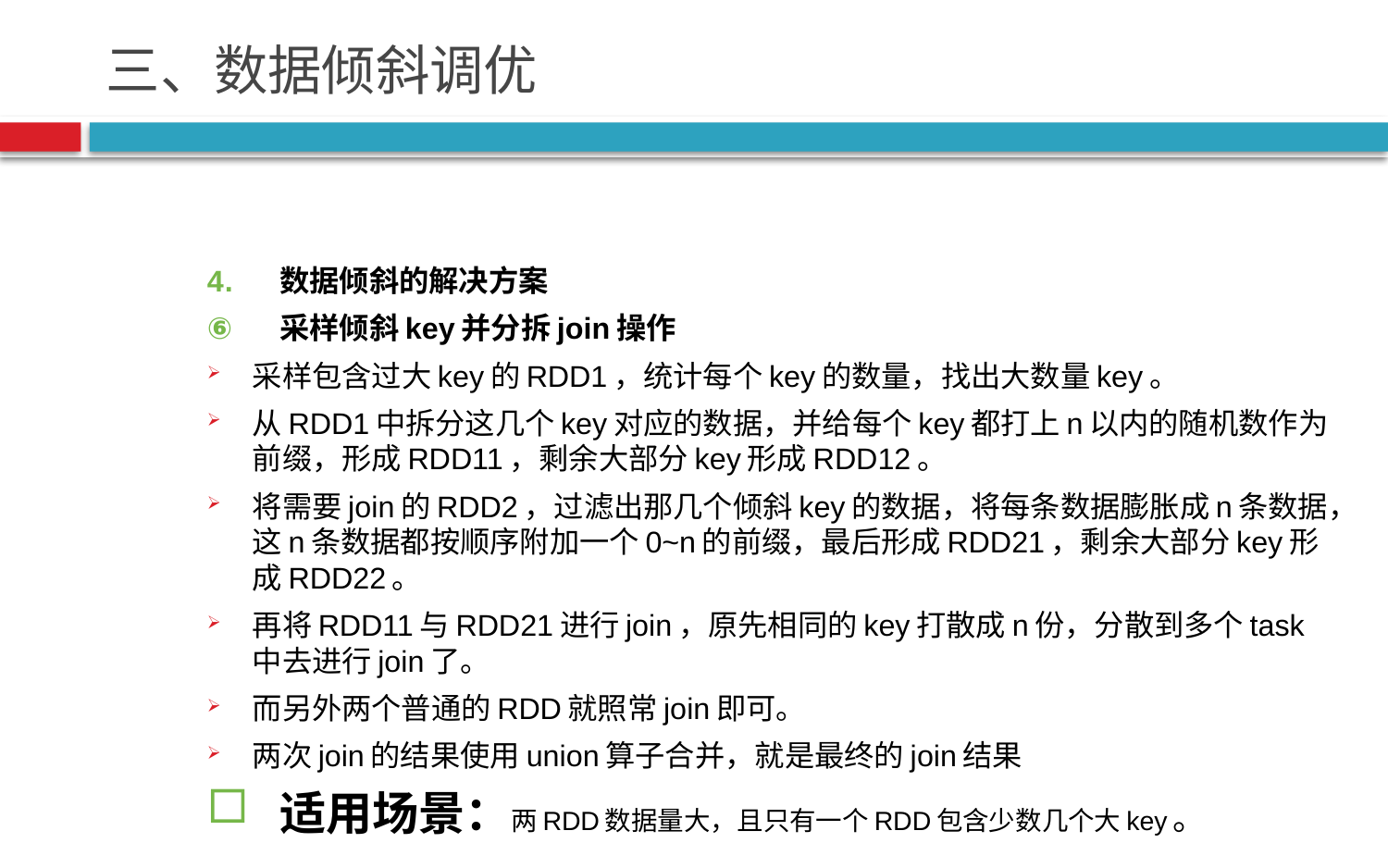

# 三、数据倾斜调优
数据倾斜的解决方案
采样倾斜key并分拆join操作
采样包含过大key的RDD1，统计每个key的数量，找出大数量key。
从RDD1中拆分这几个key对应的数据，并给每个key都打上n以内的随机数作为前缀，形成RDD11，剩余大部分key形成RDD12。
将需要join的RDD2，过滤出那几个倾斜key的数据，将每条数据膨胀成n条数据，这n条数据都按顺序附加一个0~n的前缀，最后形成RDD21，剩余大部分key形成RDD22。
再将RDD11与RDD21进行join，原先相同的key打散成n份，分散到多个task中去进行join了。
而另外两个普通的RDD就照常join即可。
两次join的结果使用union算子合并，就是最终的join结果
适用场景：两RDD数据量大，且只有一个RDD包含少数几个大key。